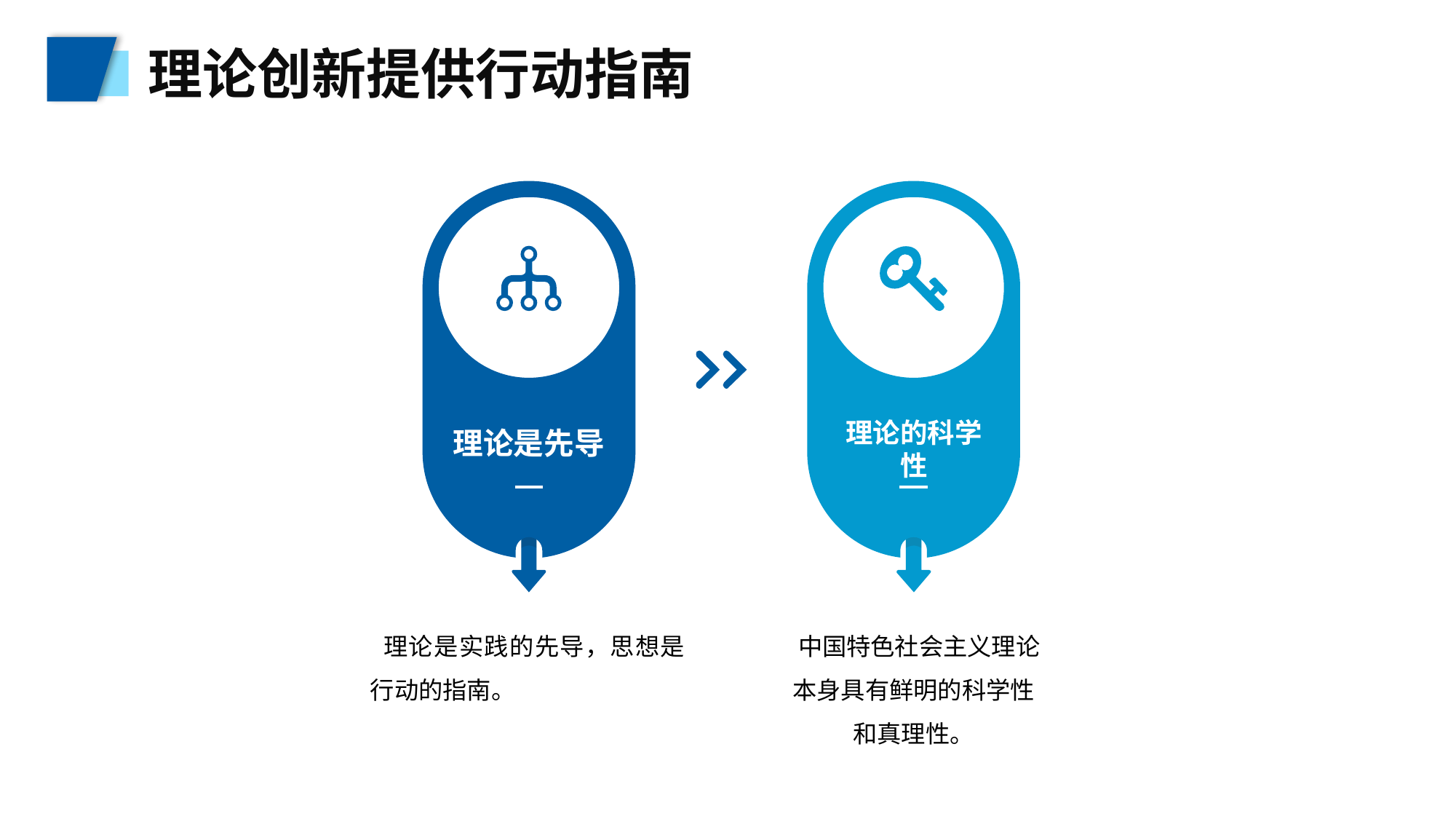

理论创新提供行动指南

理论的科学性
理论是先导
 中国特色社会主义理论本身具有鲜明的科学性和真理性。
 理论是实践的先导，思想是行动的指南。